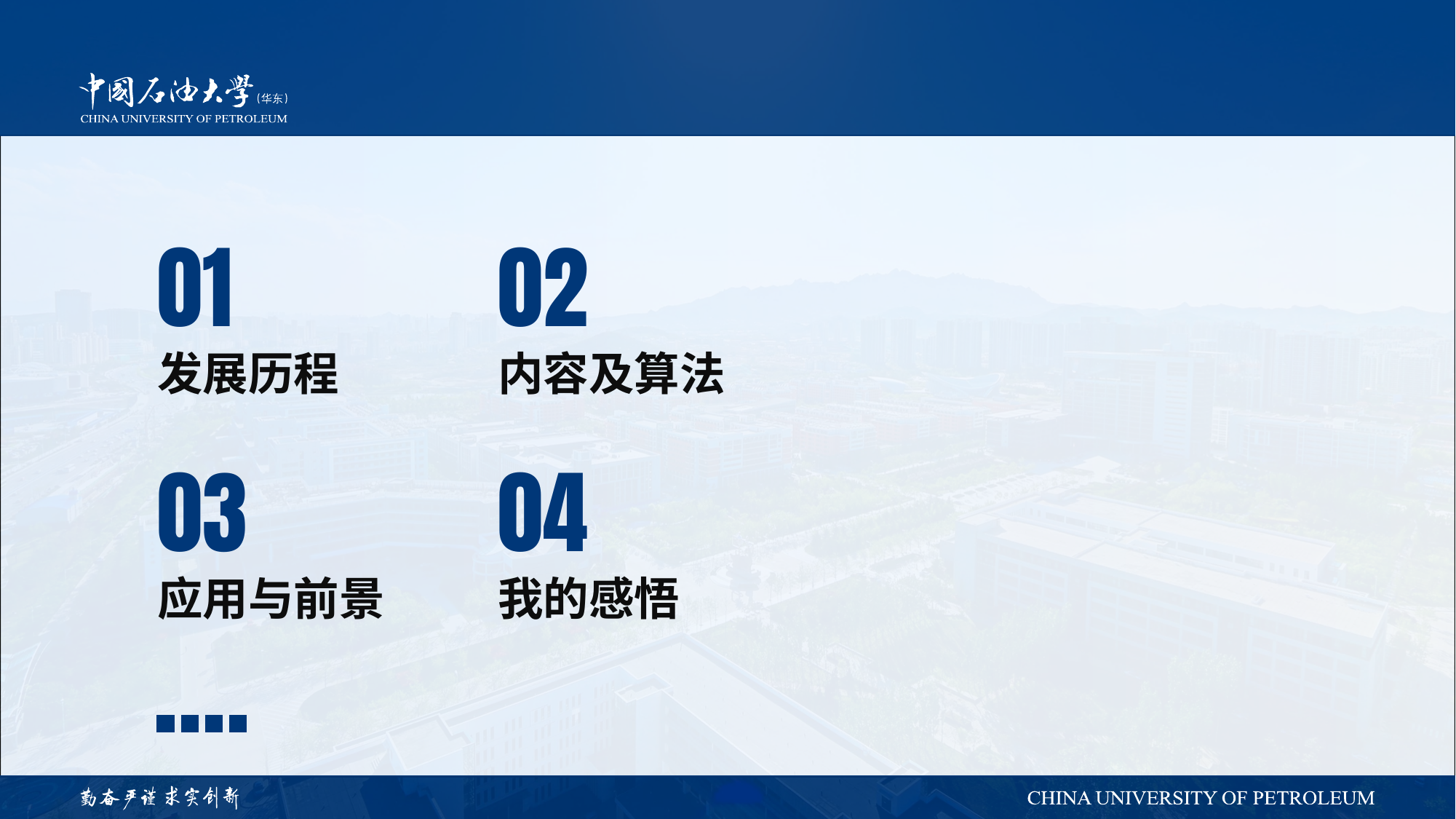

01
02
发展历程
内容及算法
03
04
应用与前景
我的感悟